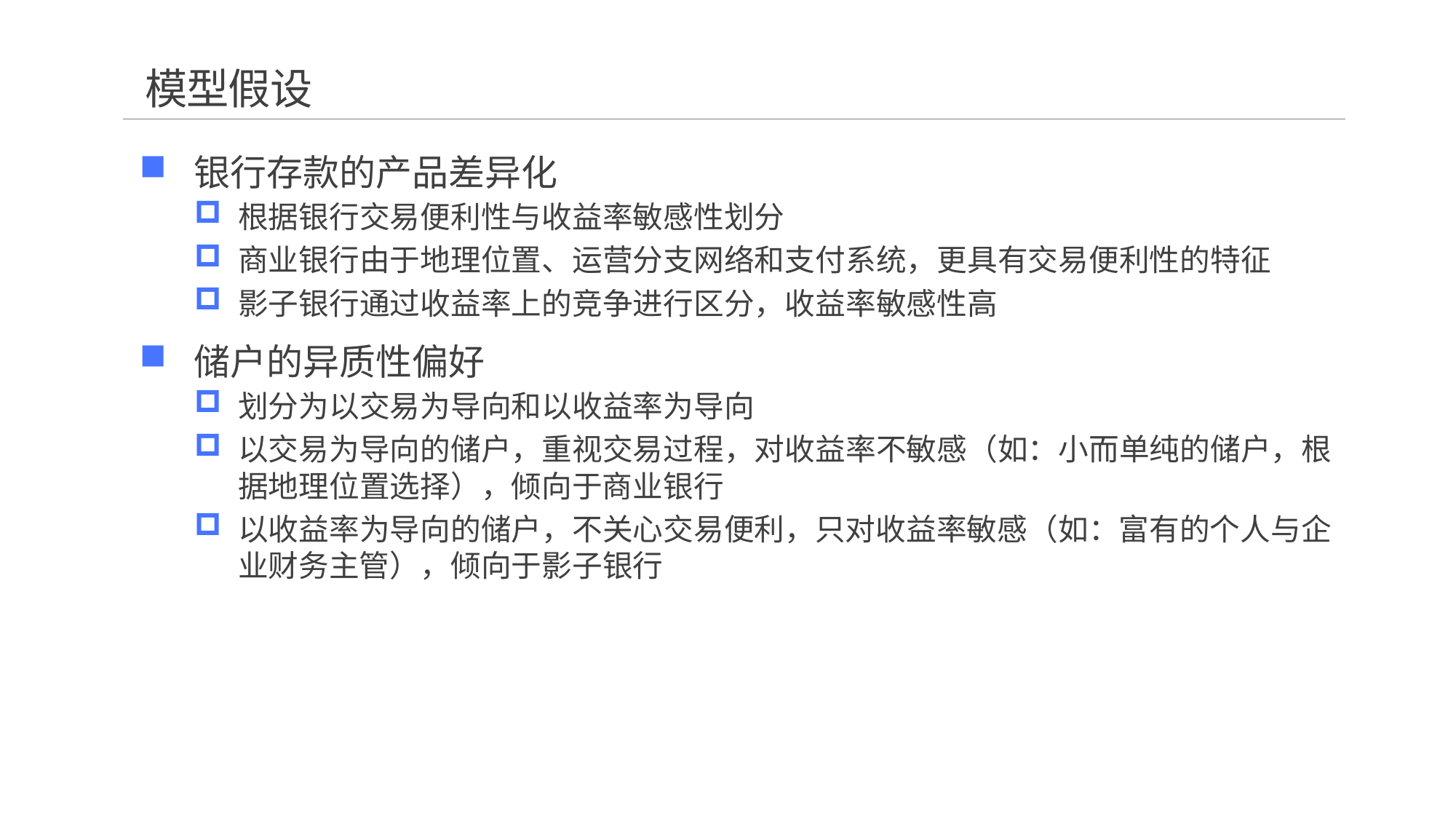

# 模型假设
银行存款的产品差异化
根据银行交易便利性与收益率敏感性划分
商业银行由于地理位置、运营分支网络和支付系统，更具有交易便利性的特征
影子银行通过收益率上的竞争进行区分，收益率敏感性高
储户的异质性偏好
划分为以交易为导向和以收益率为导向
以交易为导向的储户，重视交易过程，对收益率不敏感（如：小而单纯的储户，根据地理位置选择），倾向于商业银行
以收益率为导向的储户，不关心交易便利，只对收益率敏感（如：富有的个人与企业财务主管），倾向于影子银行
8